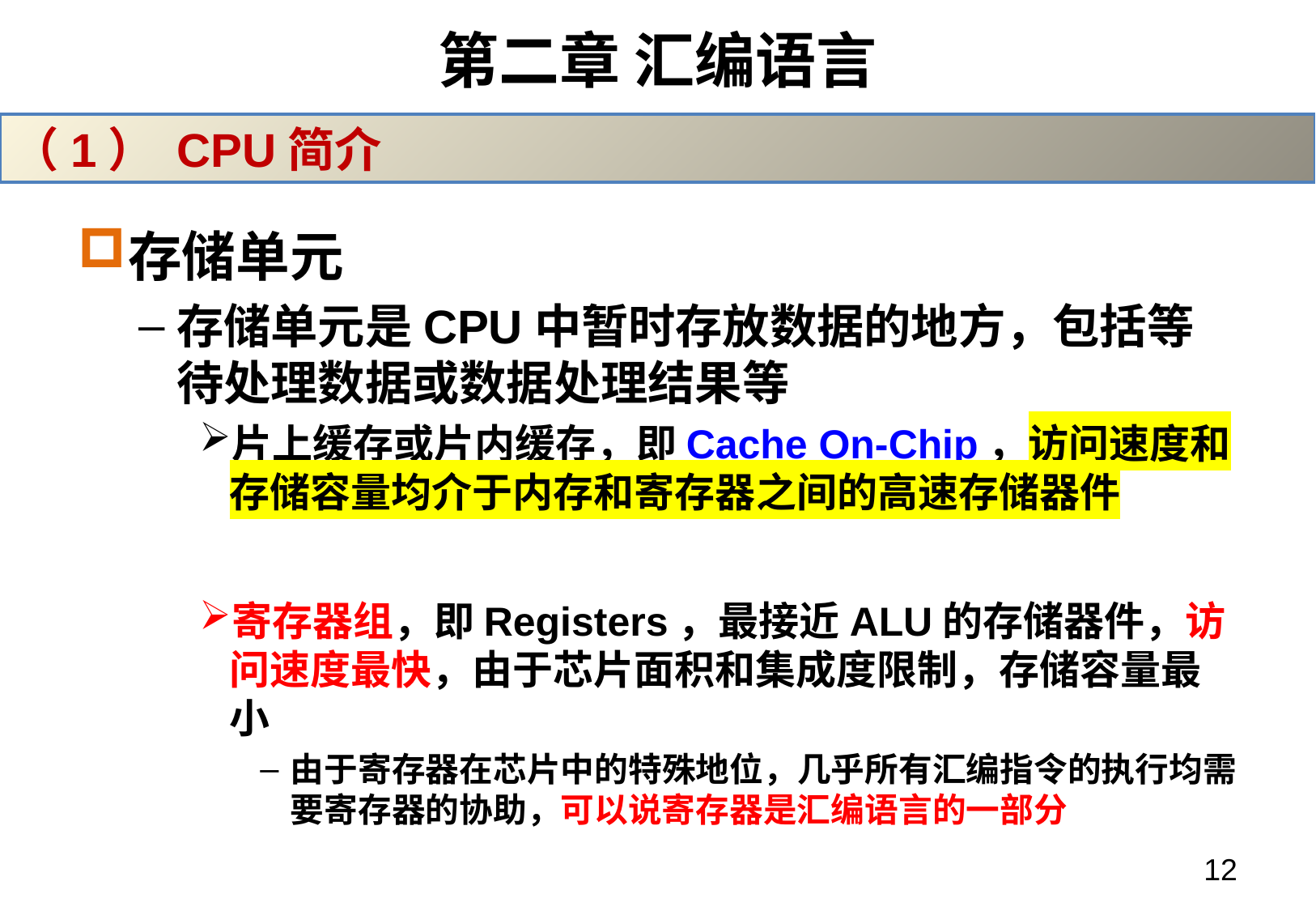

# 第二章 汇编语言
（1） CPU简介
存储单元
存储单元是CPU中暂时存放数据的地方，包括等待处理数据或数据处理结果等
片上缓存或片内缓存，即Cache On-Chip，访问速度和存储容量均介于内存和寄存器之间的高速存储器件

寄存器组，即Registers，最接近ALU的存储器件，访问速度最快，由于芯片面积和集成度限制，存储容量最小
由于寄存器在芯片中的特殊地位，几乎所有汇编指令的执行均需要寄存器的协助，可以说寄存器是汇编语言的一部分

12